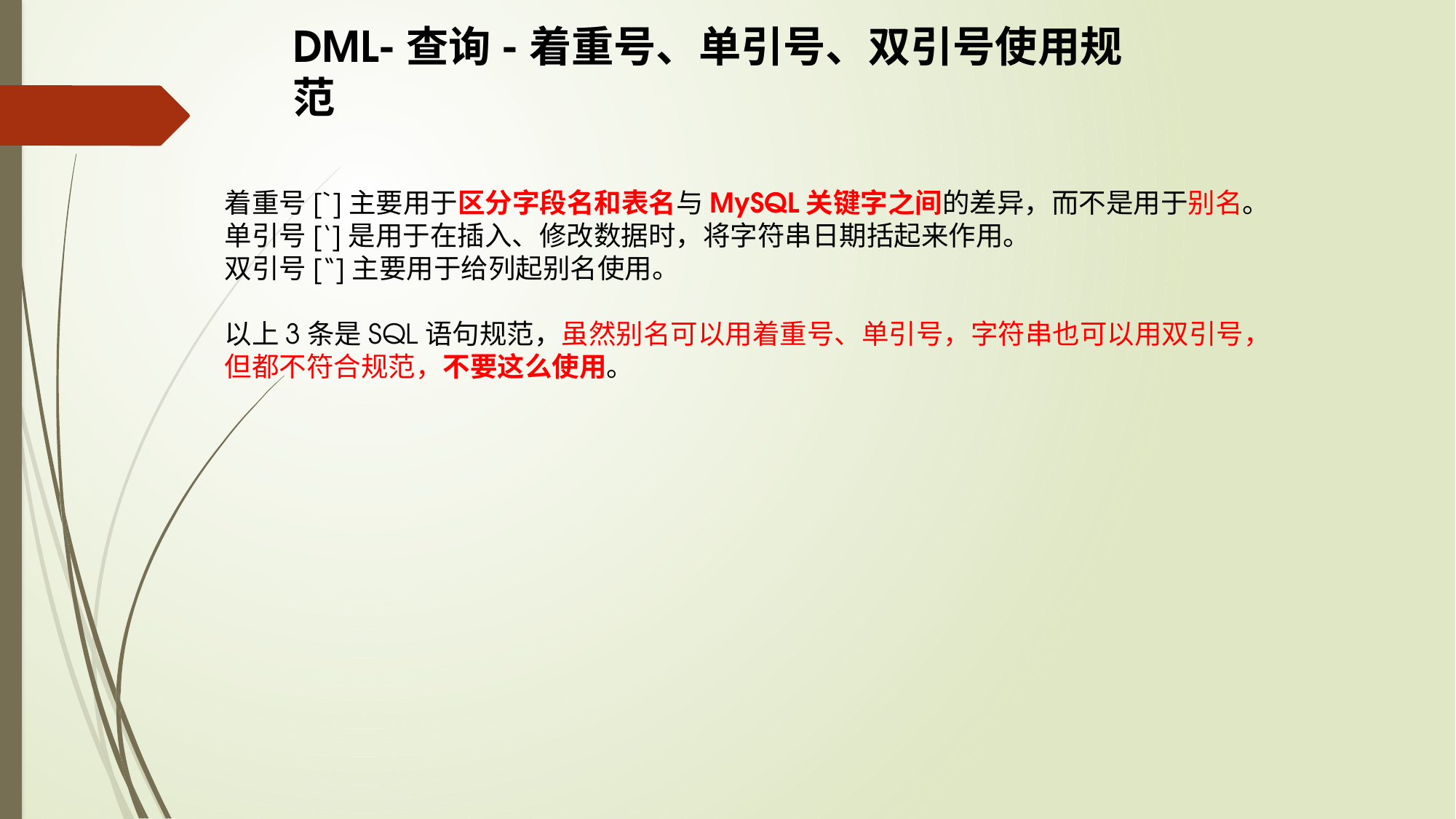

DML-查询-着重号、单引号、双引号使用规范
着重号[`]主要用于区分字段名和表名与MySQL关键字之间的差异，而不是用于别名‌。
单引号[‘]是用于在插入、修改数据时，将字符串日期括起来作用。
双引号[“]主要用于给列起别名使用。

以上3条是SQL语句规范，虽然别名可以用着重号、单引号，字符串也可以用双引号，但都不符合规范，不要这么使用。